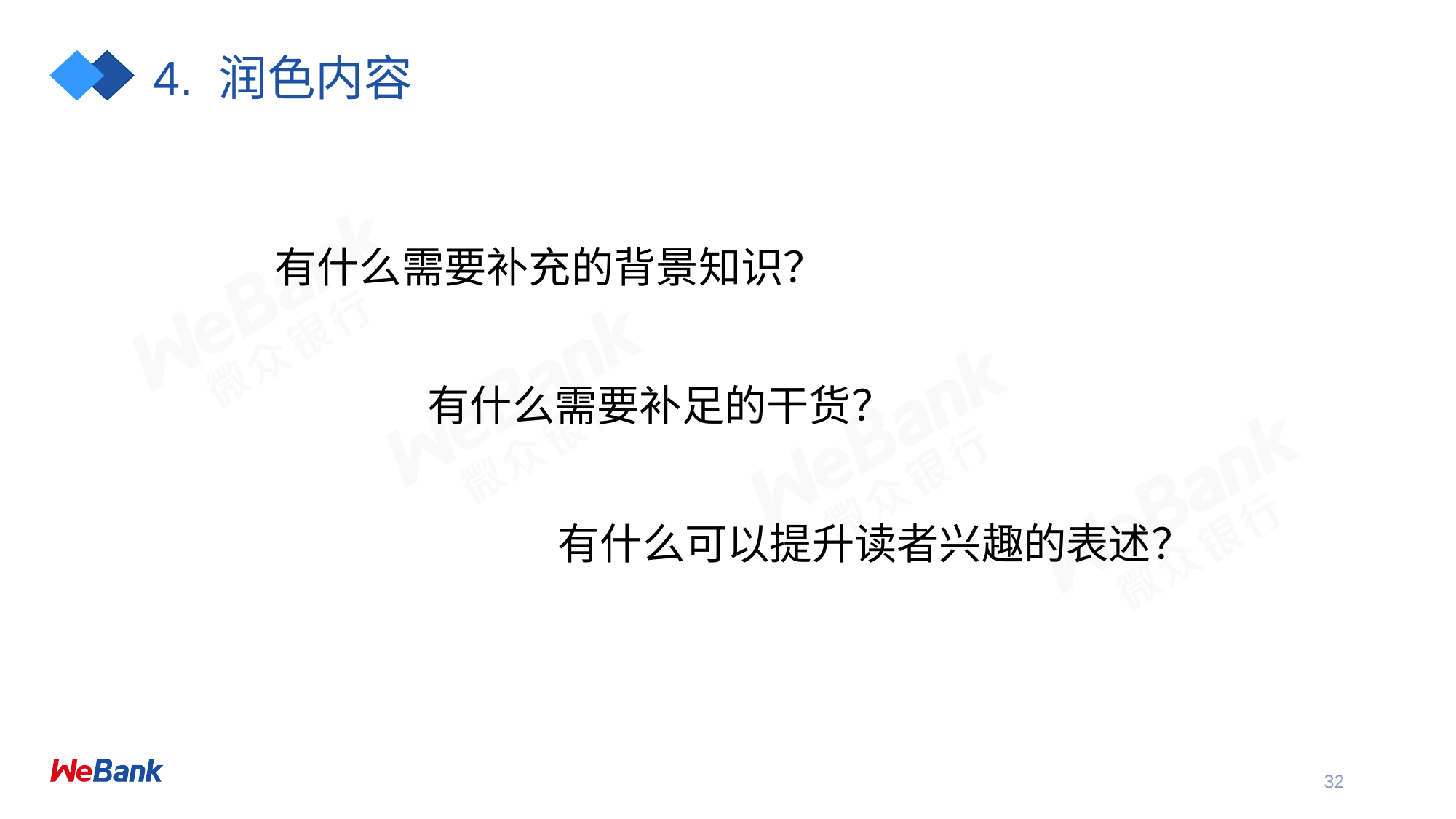

# 4. 润色内容
有什么需要补充的背景知识？
有什么需要补足的干货？
有什么可以提升读者兴趣的表述？
32